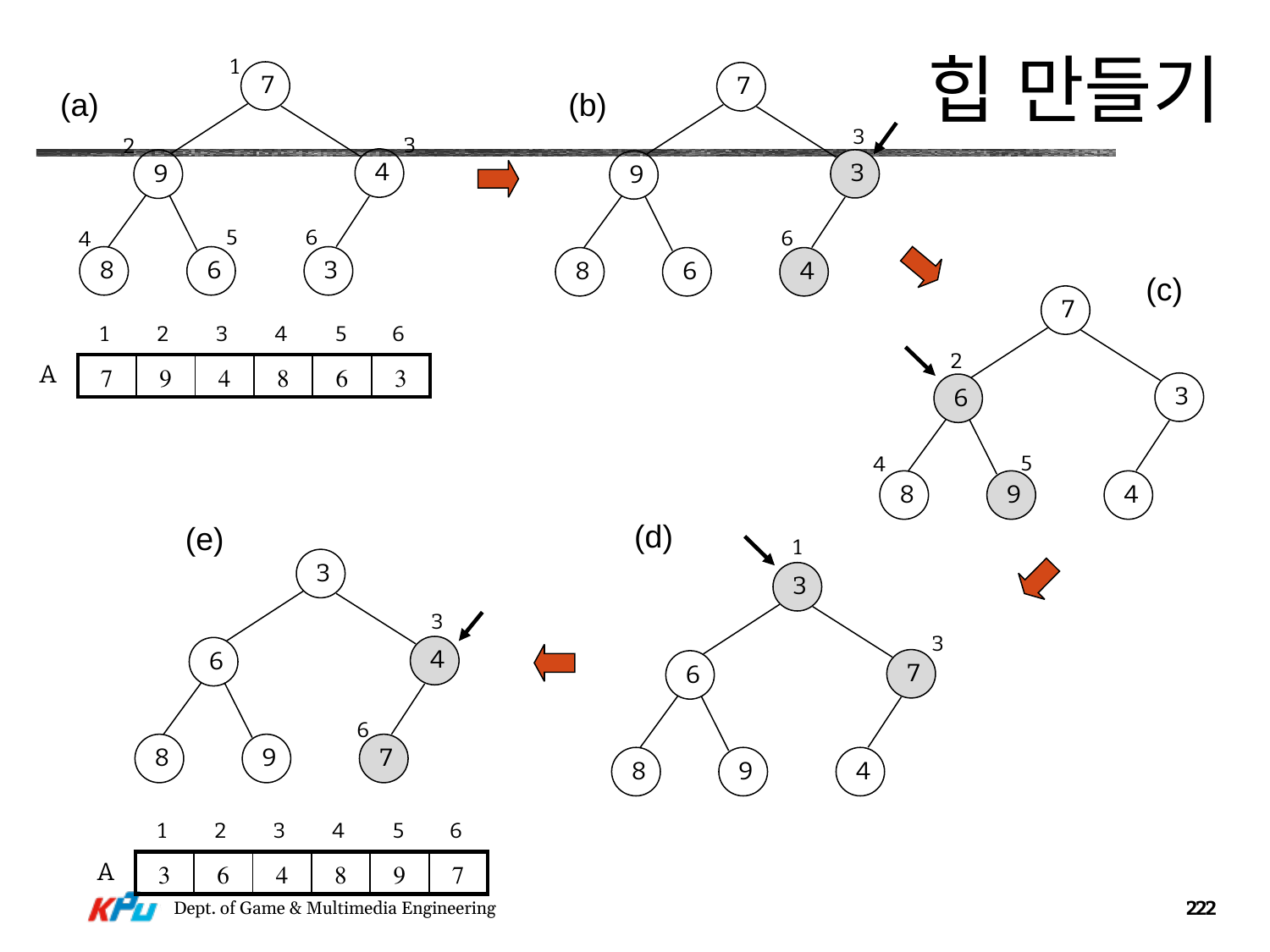

# 힙 만들기
1

7

3
2

4
9

5
6
4

8
6
3

7

3

3
9

6

8
6
4
(a)
(b)

(c)

7

3
6

8
9
4
1
2
3
4
5
6
2
A
| 7 | 9 | 4 | 8 | 6 | 3 |
| --- | --- | --- | --- | --- | --- |
5
4
(d)
(e)
1

3

4
6

8
9
7

3

7
6

8
9
4
3
3

6
1
2
3
4
5
6
A
| 3 | 6 | 4 | 8 | 9 | 7 |
| --- | --- | --- | --- | --- | --- |
Dept. of Game & Multimedia Engineering
222